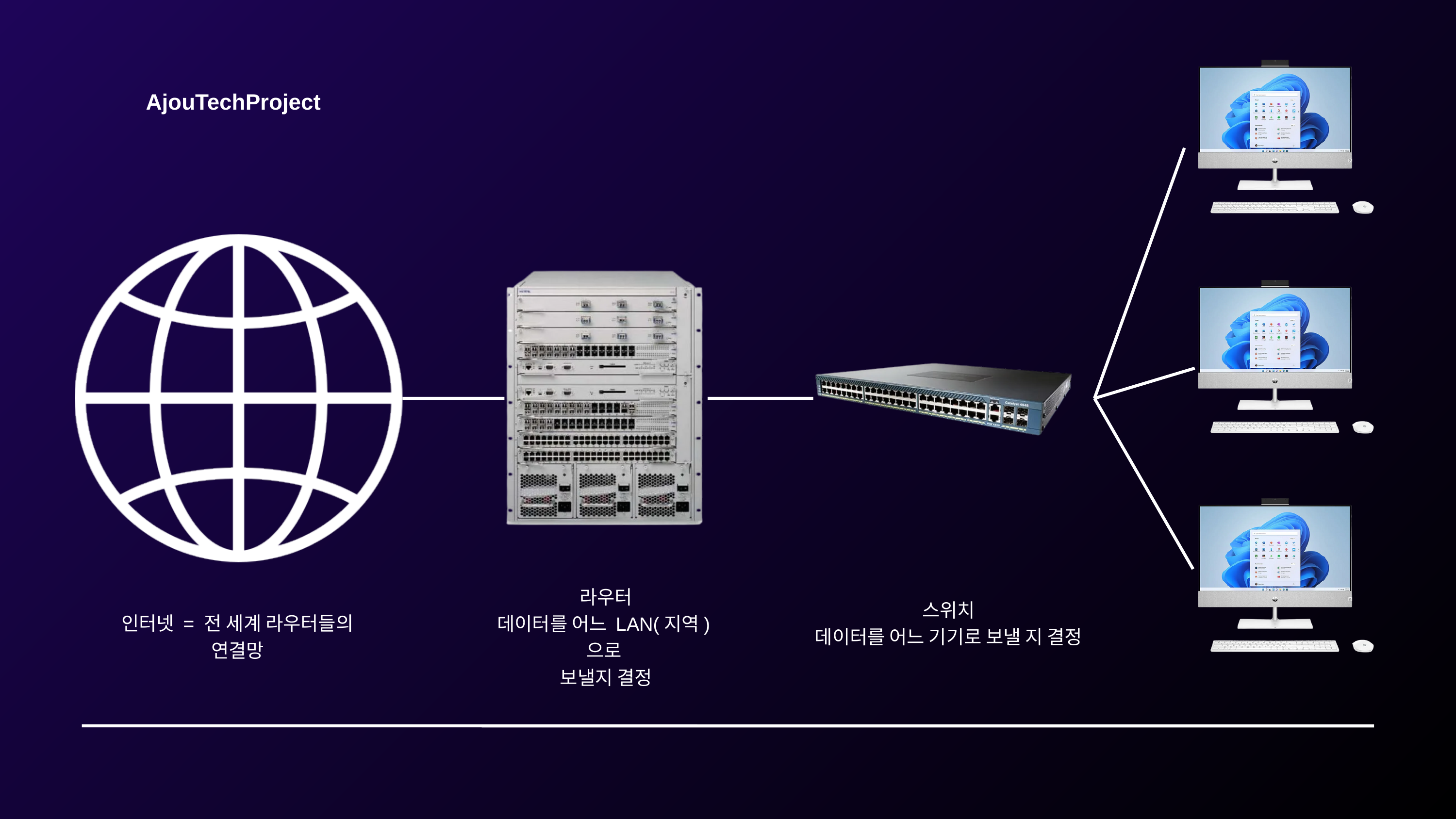

AjouTechProject

라우터
데이터를 어느 LAN(지역)으로
보낼지 결정
스위치
데이터를 어느 기기로 보낼 지 결정
인터넷 = 전 세계 라우터들의 연결망